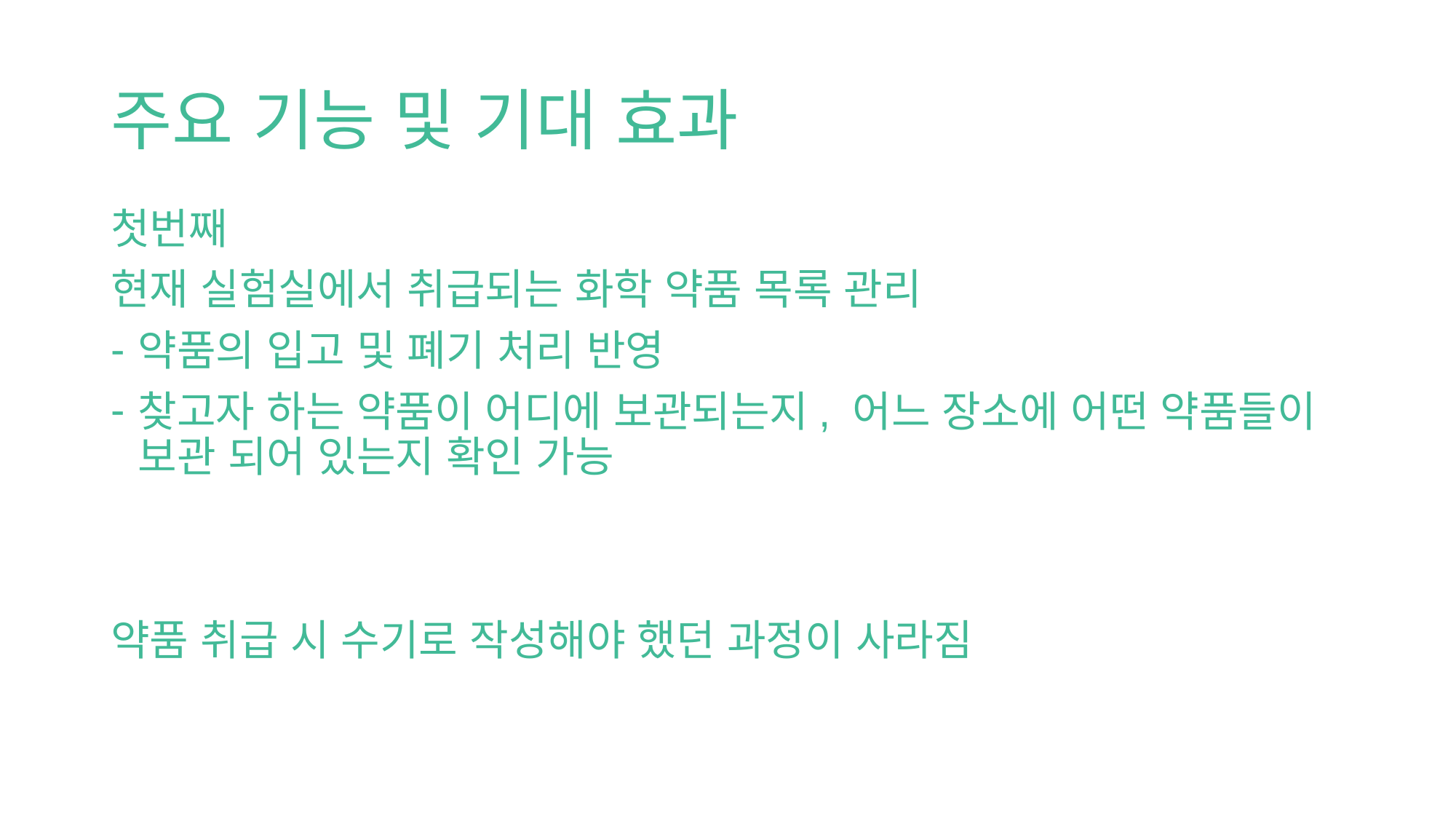

# 주요 기능 및 기대 효과
첫번째
현재 실험실에서 취급되는 화학 약품 목록 관리
약품의 입고 및 폐기 처리 반영
찾고자 하는 약품이 어디에 보관되는지, 어느 장소에 어떤 약품들이 보관 되어 있는지 확인 가능

약품 취급 시 수기로 작성해야 했던 과정이 사라짐